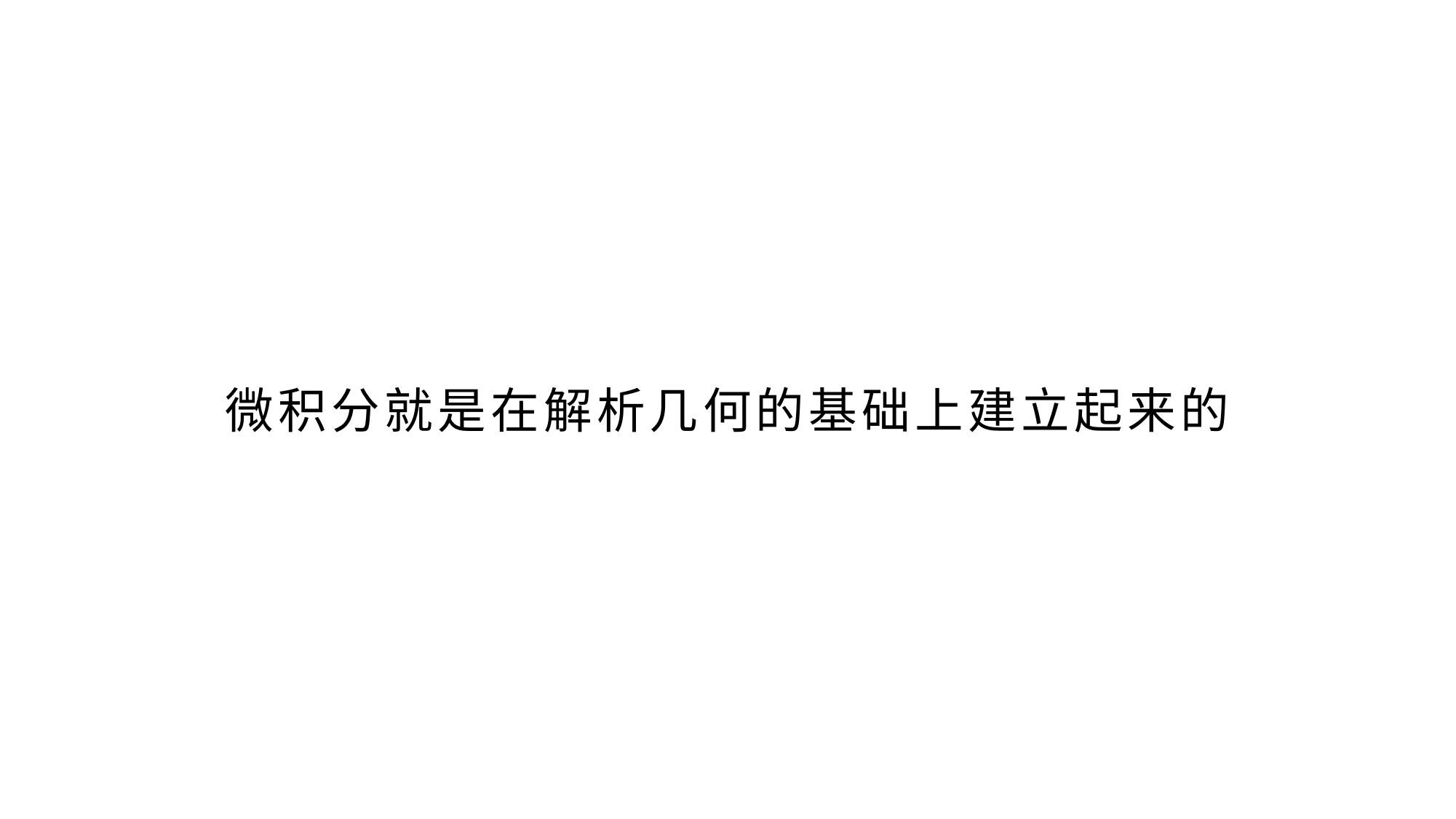

微积分就是在解析几何的基础上建立起来的
这些就是理科在这个章节学的四种线